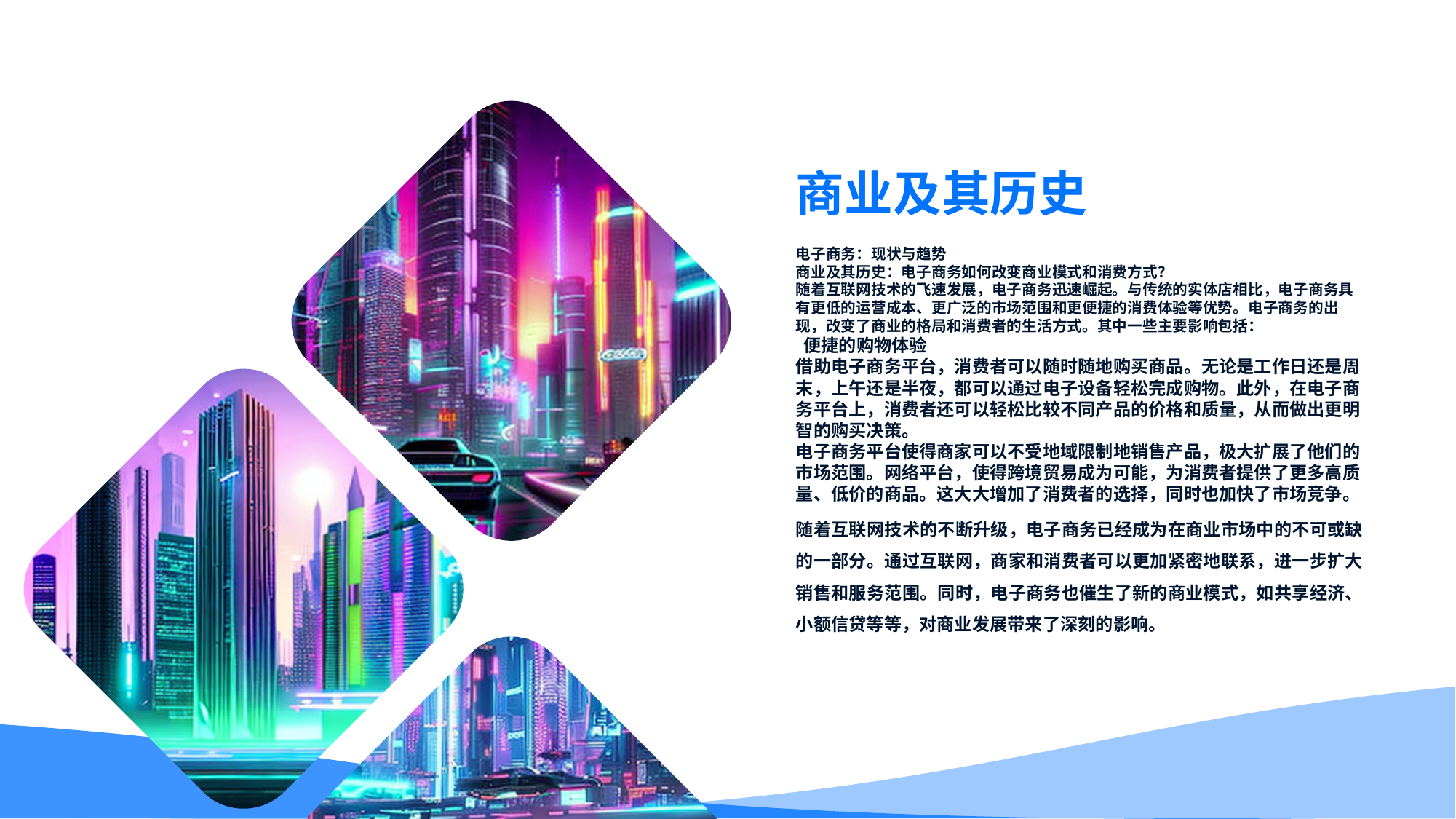

商业及其历史
电子商务：现状与趋势
商业及其历史：电子商务如何改变商业模式和消费方式？
随着互联网技术的飞速发展，电子商务迅速崛起。与传统的实体店相比，电子商务具有更低的运营成本、更广泛的市场范围和更便捷的消费体验等优势。电子商务的出现，改变了商业的格局和消费者的生活方式。其中一些主要影响包括：
 便捷的购物体验
借助电子商务平台，消费者可以随时随地购买商品。无论是工作日还是周末，上午还是半夜，都可以通过电子设备轻松完成购物。此外，在电子商务平台上，消费者还可以轻松比较不同产品的价格和质量，从而做出更明智的购买决策。
电子商务平台使得商家可以不受地域限制地销售产品，极大扩展了他们的市场范围。网络平台，使得跨境贸易成为可能，为消费者提供了更多高质量、低价的商品。这大大增加了消费者的选择，同时也加快了市场竞争。
随着互联网技术的不断升级，电子商务已经成为在商业市场中的不可或缺的一部分。通过互联网，商家和消费者可以更加紧密地联系，进一步扩大销售和服务范围。同时，电子商务也催生了新的商业模式，如共享经济、小额信贷等等，对商业发展带来了深刻的影响。